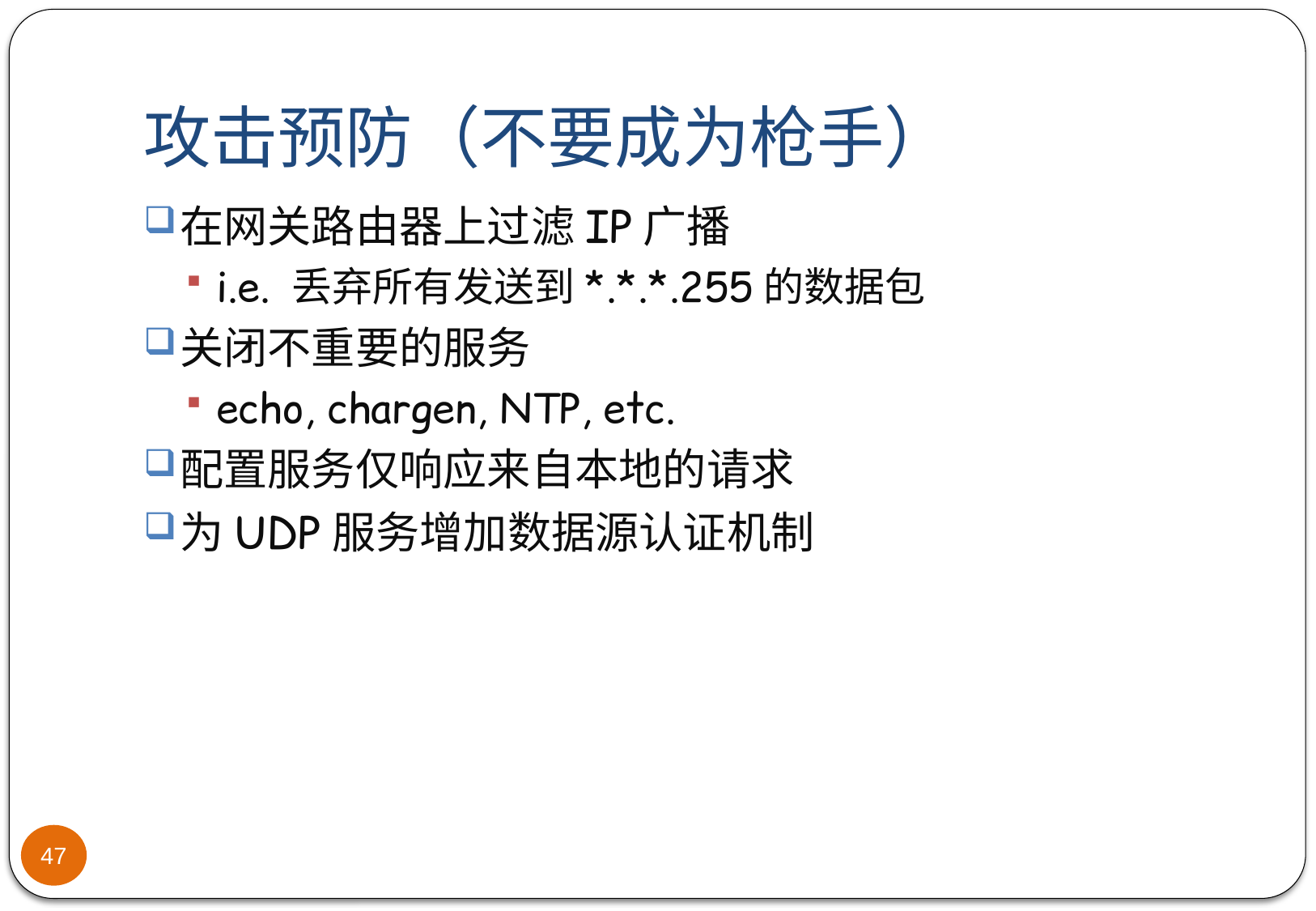

# 攻击预防（不要成为枪手）
在网关路由器上过滤IP广播
i.e. 丢弃所有发送到*.*.*.255的数据包
关闭不重要的服务
echo, chargen, NTP, etc.
配置服务仅响应来自本地的请求
为UDP服务增加数据源认证机制
47